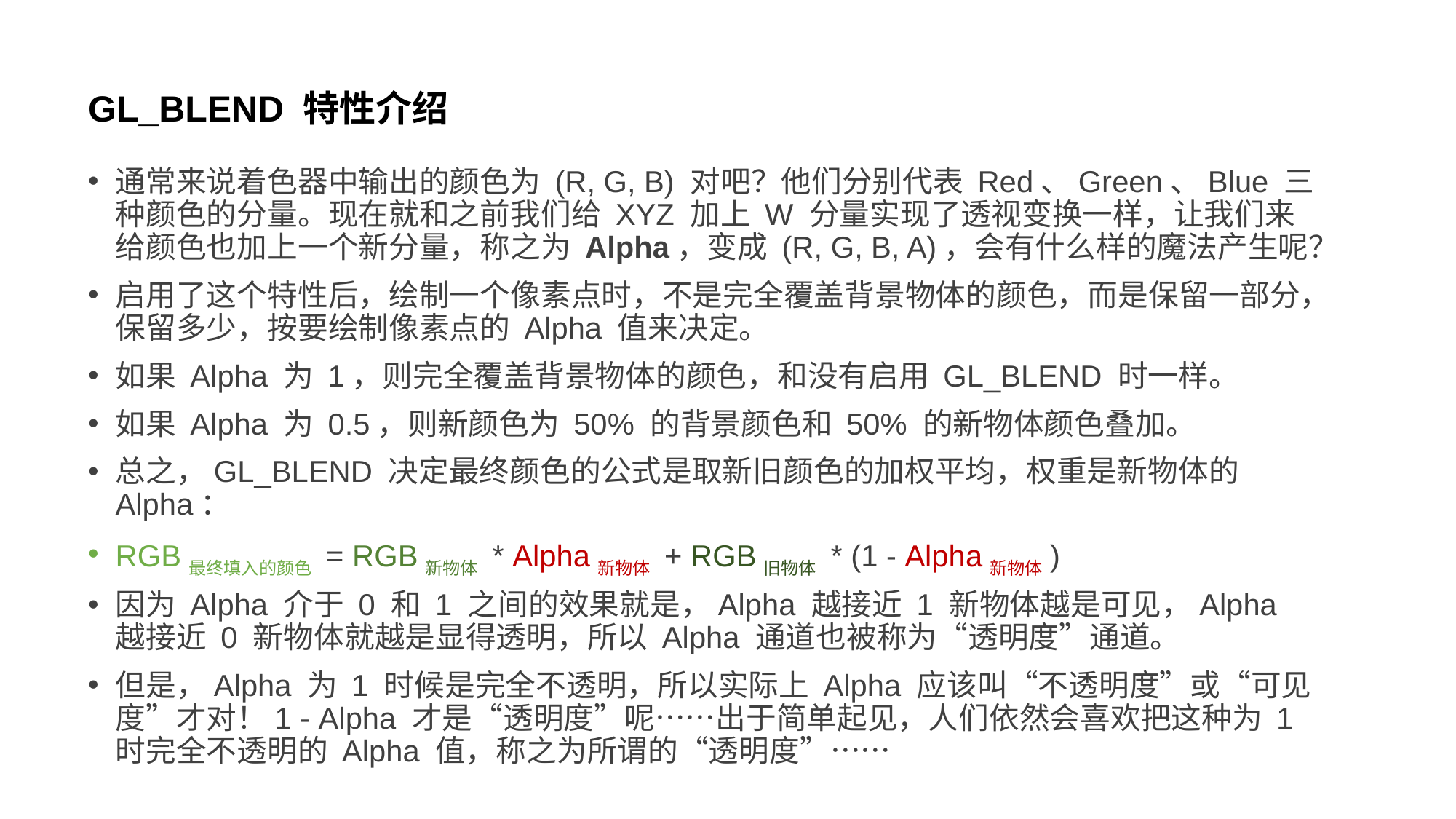

# GL_BLEND 特性介绍
通常来说着色器中输出的颜色为 (R, G, B) 对吧？他们分别代表 Red、Green、Blue 三种颜色的分量。现在就和之前我们给 XYZ 加上 W 分量实现了透视变换一样，让我们来给颜色也加上一个新分量，称之为 Alpha，变成 (R, G, B, A)，会有什么样的魔法产生呢？
启用了这个特性后，绘制一个像素点时，不是完全覆盖背景物体的颜色，而是保留一部分，保留多少，按要绘制像素点的 Alpha 值来决定。
如果 Alpha 为 1，则完全覆盖背景物体的颜色，和没有启用 GL_BLEND 时一样。
如果 Alpha 为 0.5，则新颜色为 50% 的背景颜色和 50% 的新物体颜色叠加。
总之，GL_BLEND 决定最终颜色的公式是取新旧颜色的加权平均，权重是新物体的 Alpha：
RGB最终填入的颜色 = RGB新物体 * Alpha新物体 + RGB旧物体 * (1 - Alpha新物体)
因为 Alpha 介于 0 和 1 之间的效果就是，Alpha 越接近 1 新物体越是可见，Alpha 越接近 0 新物体就越是显得透明，所以 Alpha 通道也被称为“透明度”通道。
但是，Alpha 为 1 时候是完全不透明，所以实际上 Alpha 应该叫“不透明度”或“可见度”才对！1 - Alpha 才是“透明度”呢……出于简单起见，人们依然会喜欢把这种为 1 时完全不透明的 Alpha 值，称之为所谓的“透明度”……